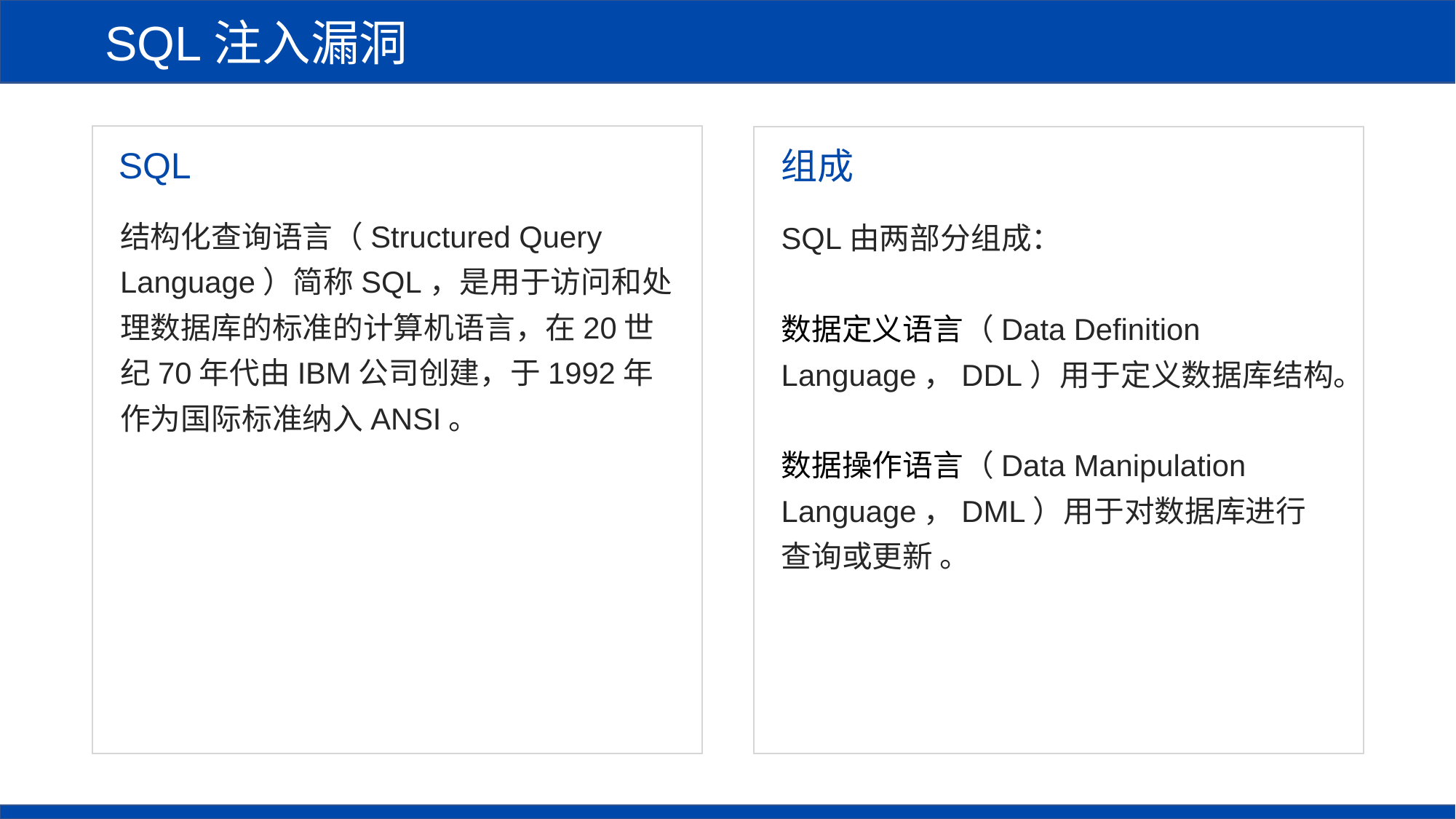

SQL注入漏洞

SQL
组成
结构化查询语言（Structured Query Language）简称SQL，是用于访问和处理数据库的标准的计算机语言，在20世纪70年代由IBM公司创建，于1992年作为国际标准纳入ANSI。
SQL由两部分组成：

数据定义语言（Data Definition Language，DDL）用于定义数据库结构。

数据操作语言（Data Manipulation Language，DML）用于对数据库进行查询或更新 。